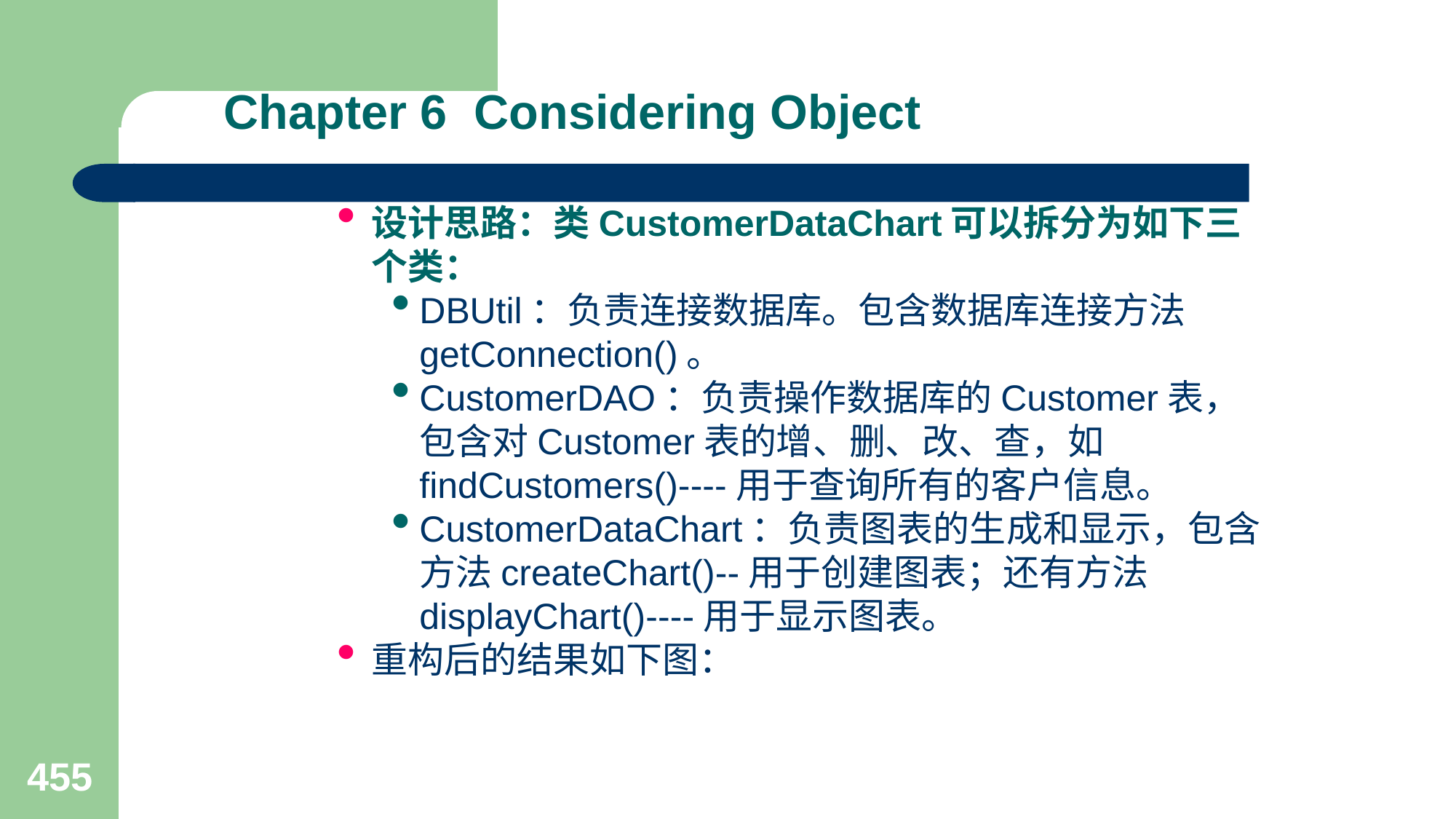

# Chapter 6  Considering Object
设计思路：类CustomerDataChart可以拆分为如下三个类：
DBUtil：负责连接数据库。包含数据库连接方法getConnection()。
CustomerDAO：负责操作数据库的Customer表，包含对Customer表的增、删、改、查，如findCustomers()----用于查询所有的客户信息。
CustomerDataChart：负责图表的生成和显示，包含方法createChart()--用于创建图表；还有方法displayChart()----用于显示图表。
重构后的结果如下图：
455